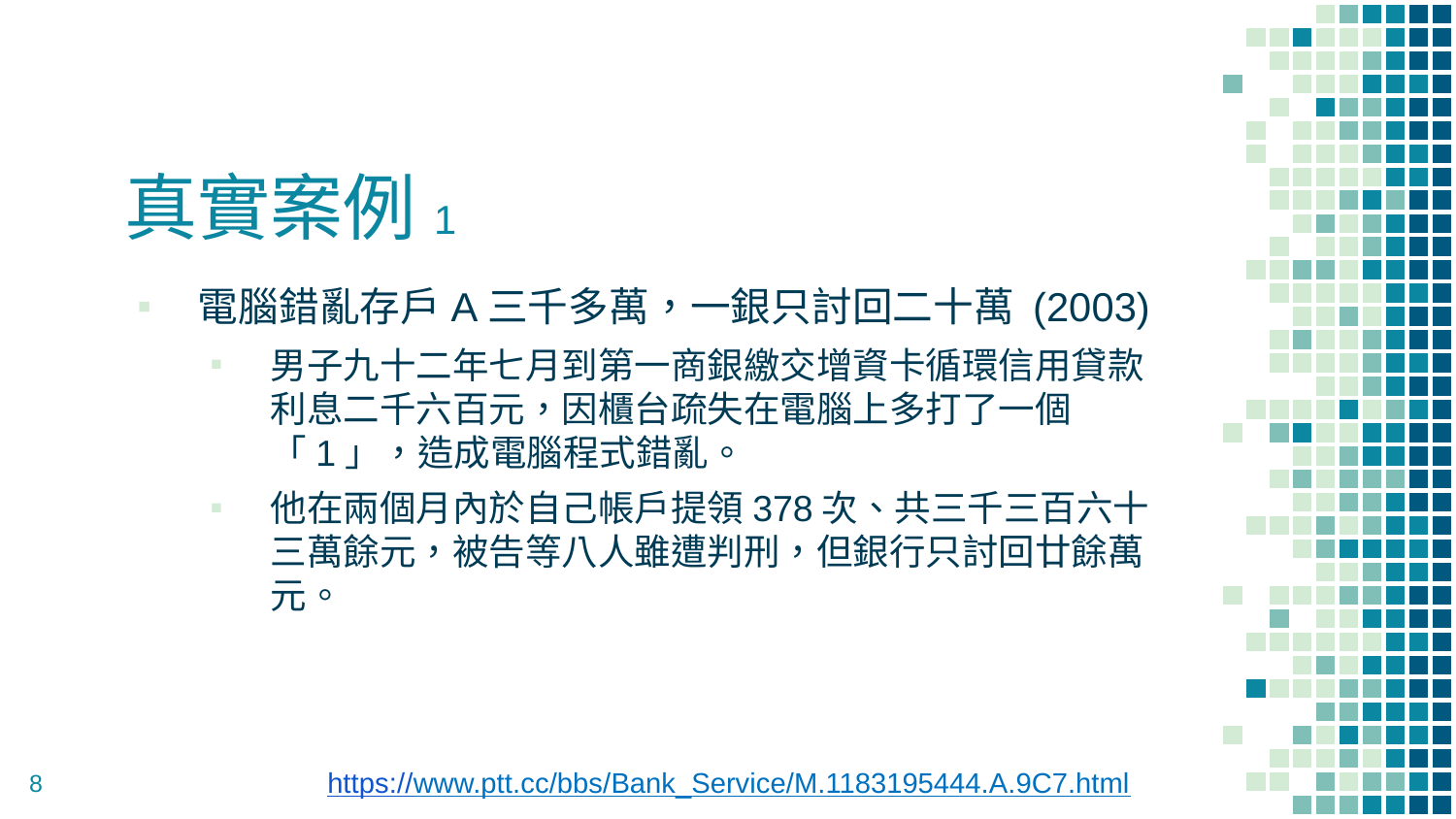

# 真實案例1
電腦錯亂存戶A三千多萬，一銀只討回二十萬 (2003)
男子九十二年七月到第一商銀繳交增資卡循環信用貸款利息二千六百元，因櫃台疏失在電腦上多打了一個「1」，造成電腦程式錯亂。
他在兩個月內於自己帳戶提領378次、共三千三百六十三萬餘元，被告等八人雖遭判刑，但銀行只討回廿餘萬元。
8
https://www.ptt.cc/bbs/Bank_Service/M.1183195444.A.9C7.html